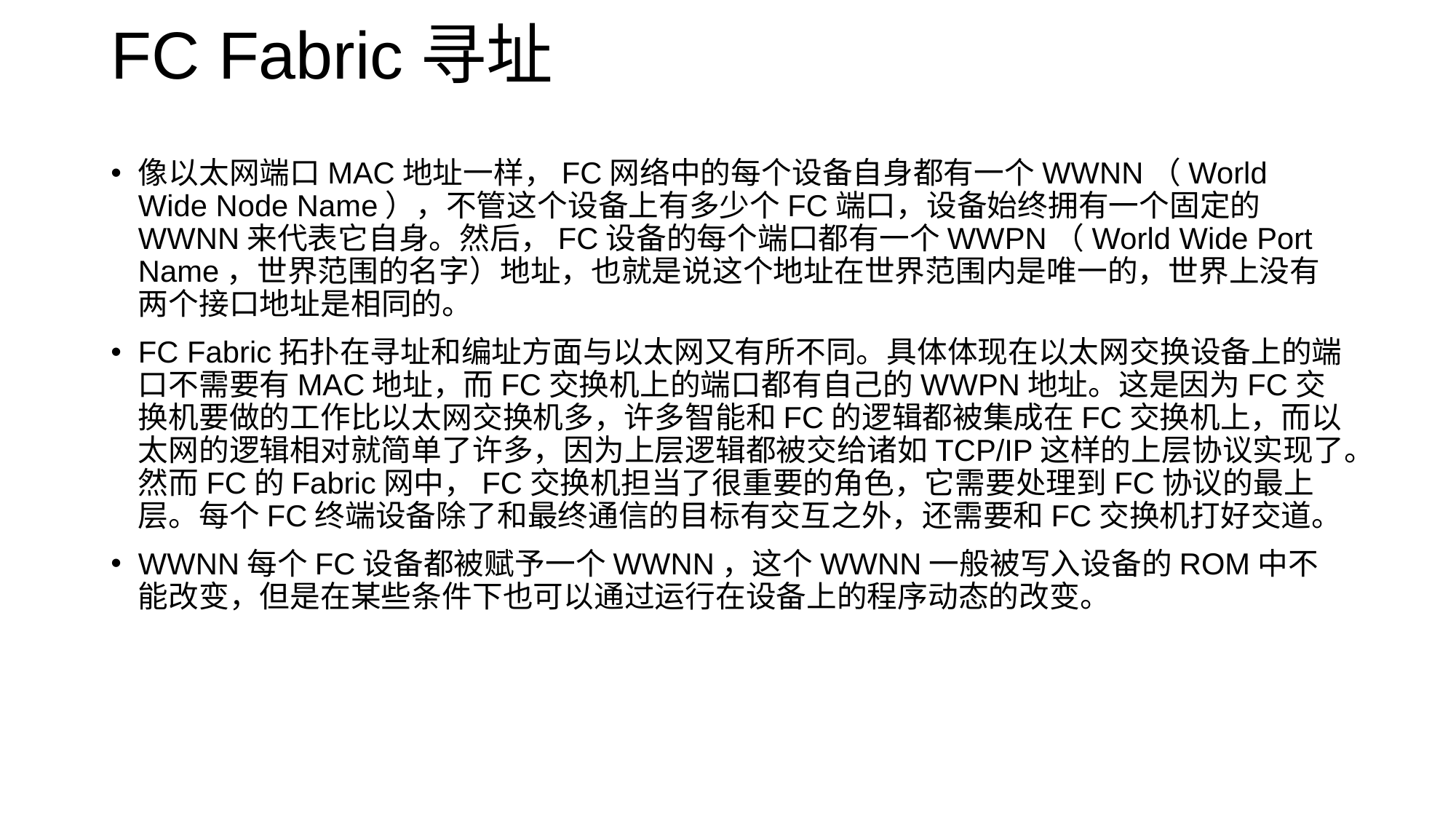

# FC Fabric寻址
像以太网端口MAC地址一样，FC网络中的每个设备自身都有一个WWNN（World Wide Node Name），不管这个设备上有多少个FC端口，设备始终拥有一个固定的WWNN来代表它自身。然后，FC设备的每个端口都有一个WWPN（World Wide Port Name，世界范围的名字）地址，也就是说这个地址在世界范围内是唯一的，世界上没有两个接口地址是相同的。
FC Fabric拓扑在寻址和编址方面与以太网又有所不同。具体体现在以太网交换设备上的端口不需要有MAC地址，而FC交换机上的端口都有自己的WWPN地址。这是因为FC交换机要做的工作比以太网交换机多，许多智能和FC的逻辑都被集成在FC交换机上，而以太网的逻辑相对就简单了许多，因为上层逻辑都被交给诸如TCP/IP这样的上层协议实现了。然而FC的Fabric网中，FC交换机担当了很重要的角色，它需要处理到FC协议的最上层。每个FC终端设备除了和最终通信的目标有交互之外，还需要和FC交换机打好交道。
WWNN每个FC设备都被赋予一个WWNN，这个WWNN一般被写入设备的ROM中不能改变，但是在某些条件下也可以通过运行在设备上的程序动态的改变。